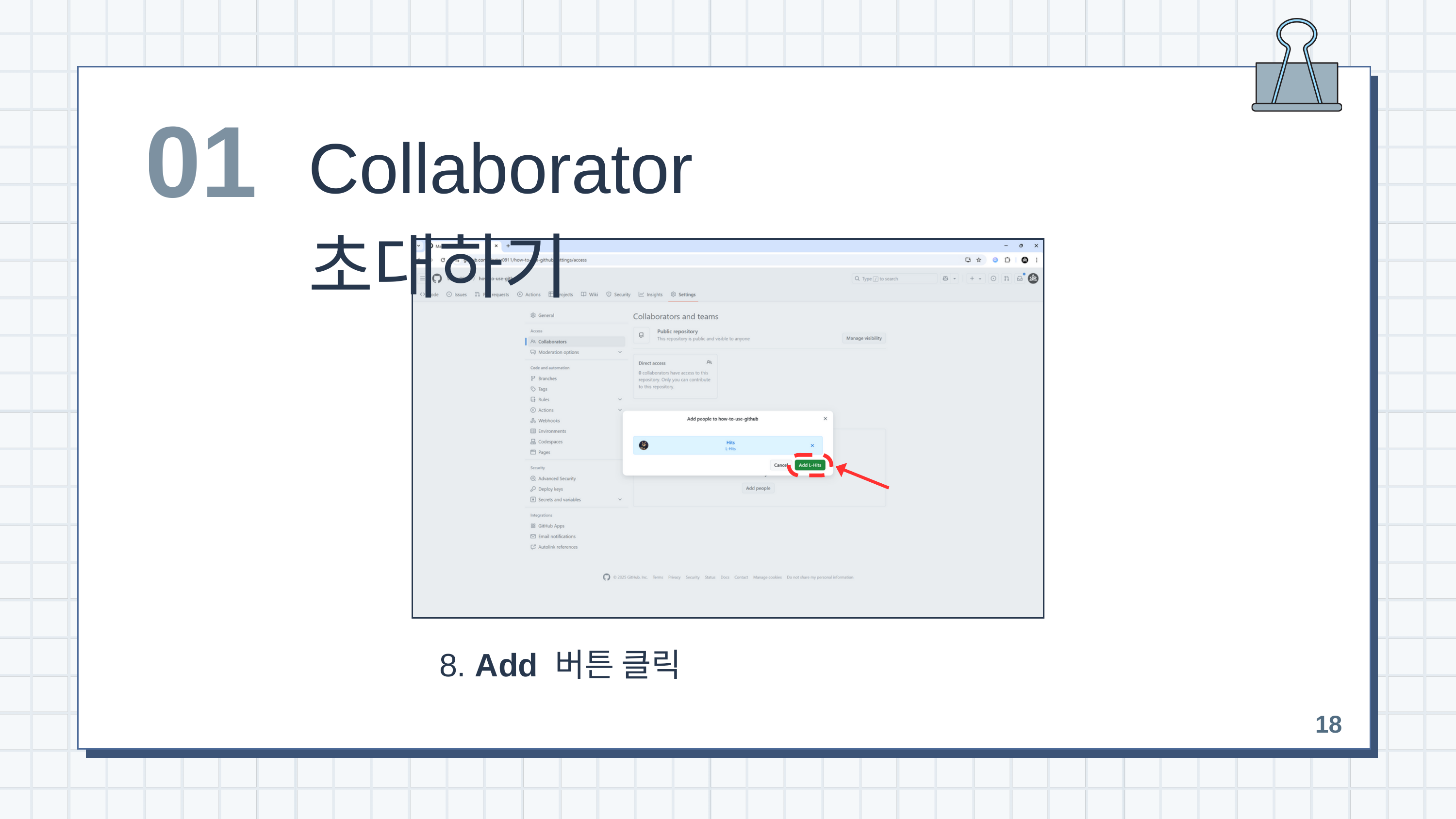

01
Collaborator 초대하기

   8. Add 버튼 클릭
18